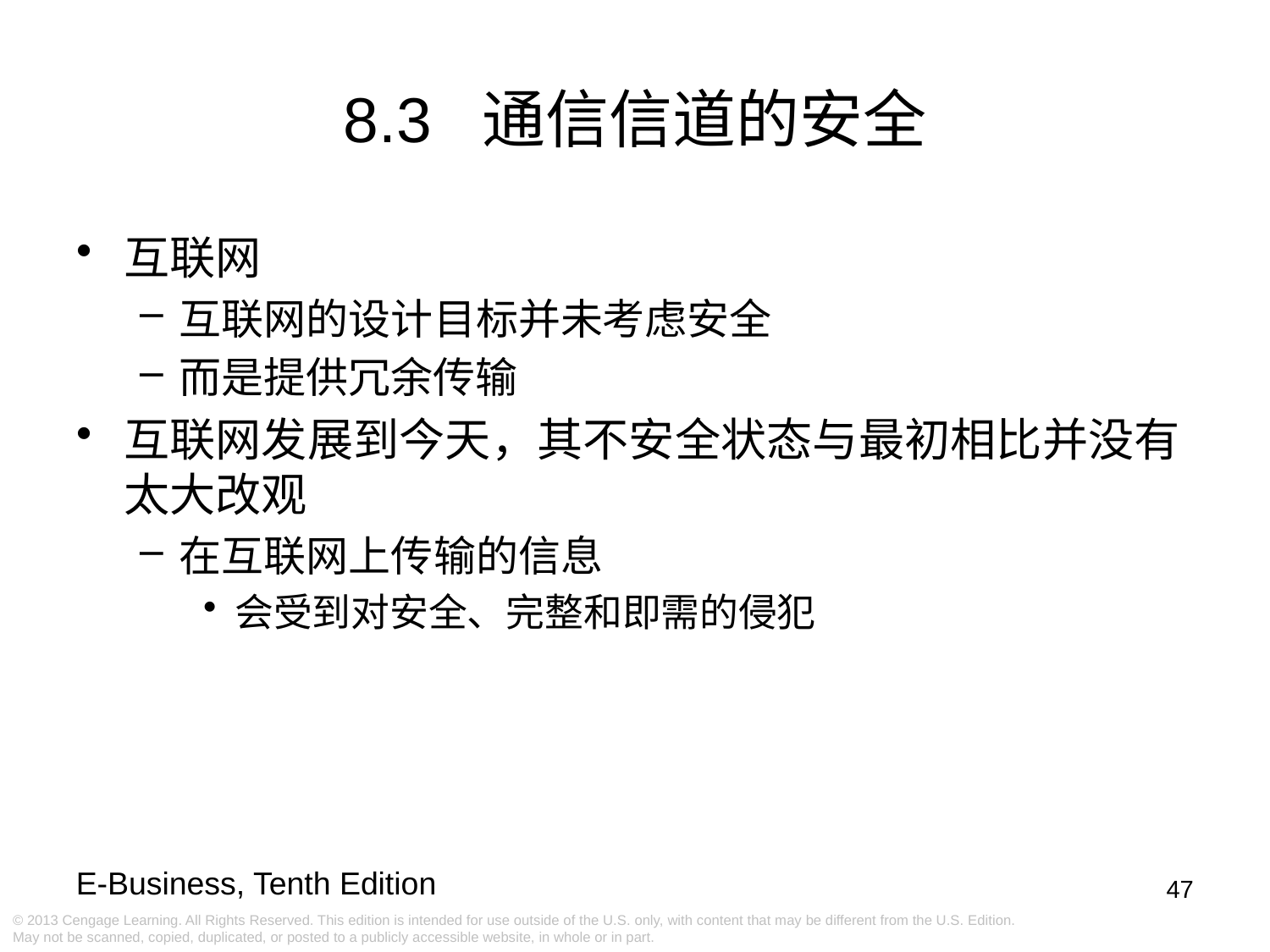

8.3  通信信道的安全
互联网
互联网的设计目标并未考虑安全
而是提供冗余传输
互联网发展到今天，其不安全状态与最初相比并没有太大改观
在互联网上传输的信息
会受到对安全、完整和即需的侵犯

47